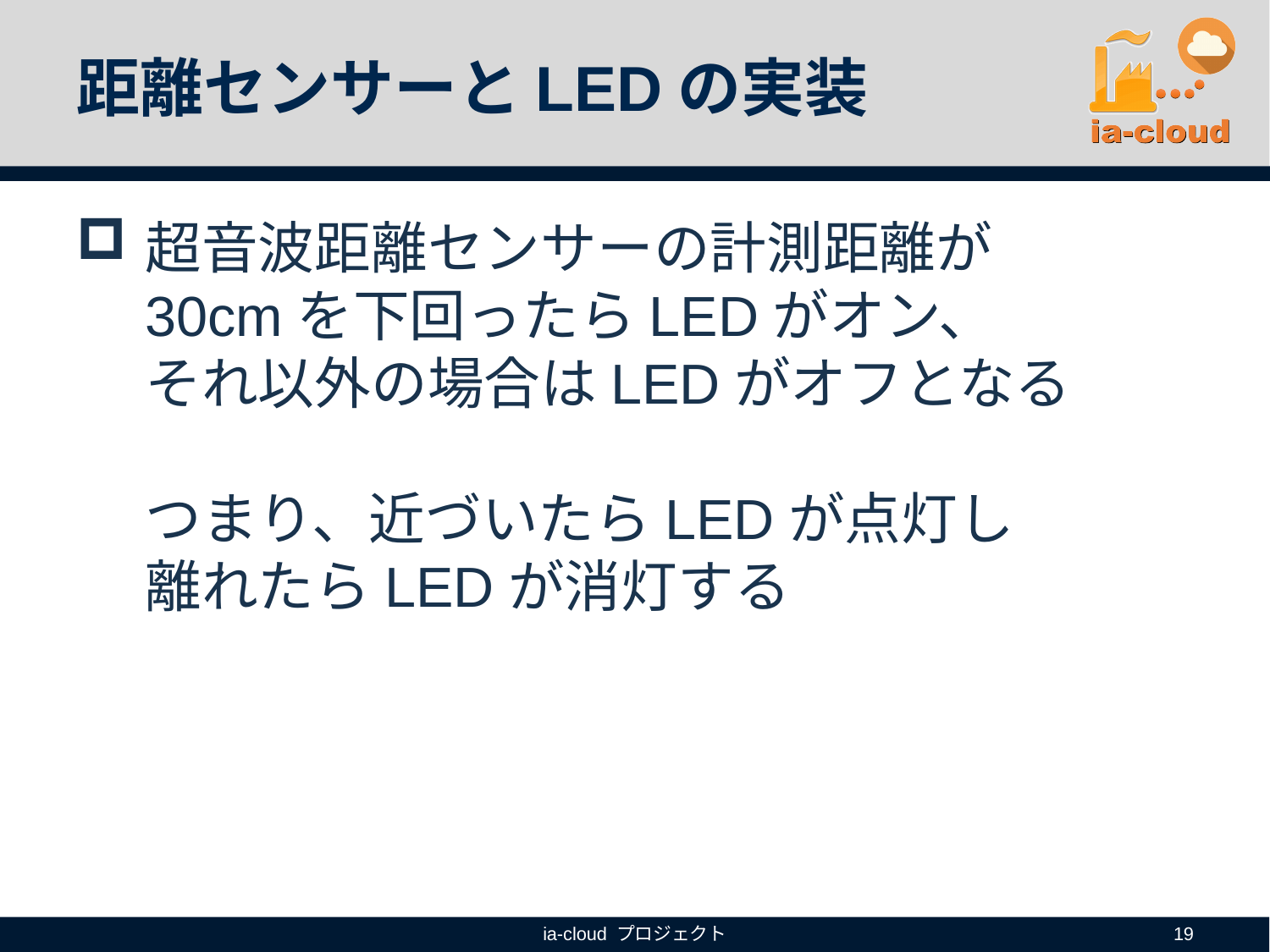

# 距離センサーとLEDの実装
超音波距離センサーの計測距離が
30cmを下回ったらLEDがオン、
それ以外の場合はLEDがオフとなる
つまり、近づいたらLEDが点灯し
離れたらLEDが消灯する
ia-cloud プロジェクト
19